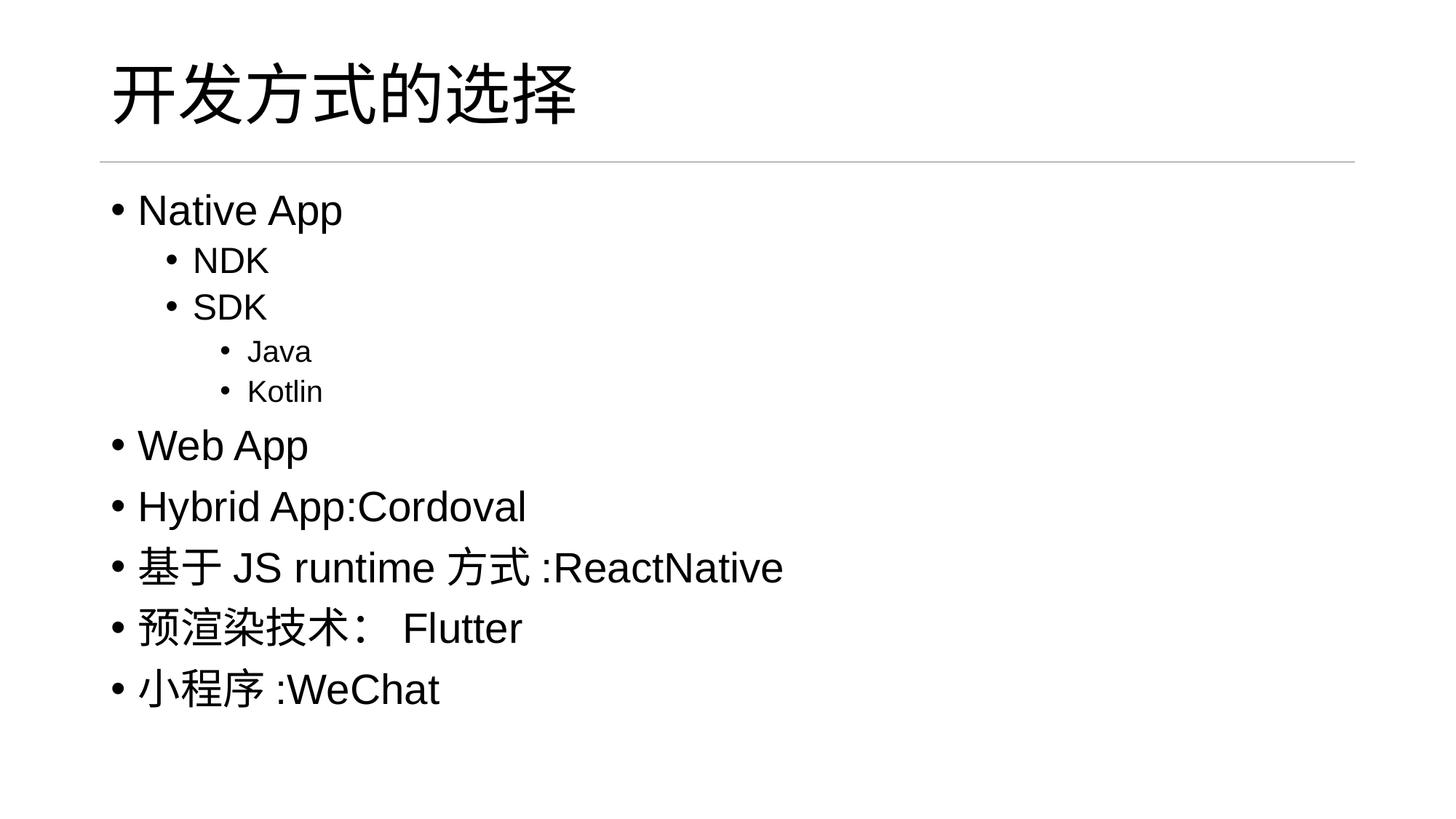

# 开发方式的选择
Native App
NDK
SDK
Java
Kotlin
Web App
Hybrid App:Cordoval
基于JS runtime方式:ReactNative
预渲染技术：Flutter
小程序:WeChat